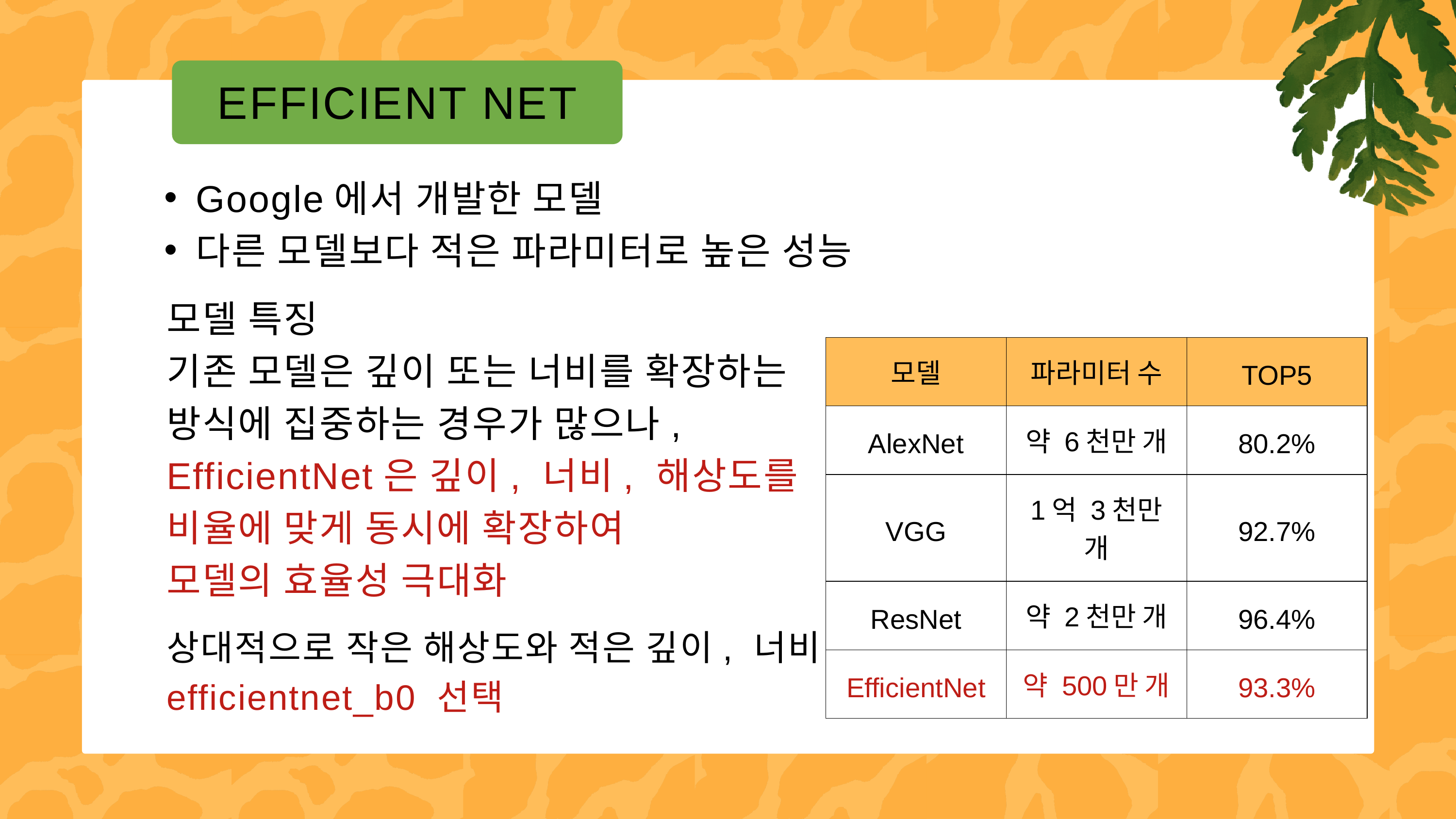

EFFICIENT NET
Google에서 개발한 모델
다른 모델보다 적은 파라미터로 높은 성능
모델 특징
기존 모델은 깊이 또는 너비를 확장하는 방식에 집중하는 경우가 많으나,
EfficientNet은 깊이, 너비, 해상도를
비율에 맞게 동시에 확장하여
모델의 효율성 극대화
| 모델 | 파라미터 수 | TOP5 |
| --- | --- | --- |
| AlexNet | 약 6천만 개 | 80.2% |
| VGG | 1억 3천만 개 | 92.7% |
| ResNet | 약 2천만 개 | 96.4% |
| EfficientNet | 약 500만 개 | 93.3% |
상대적으로 작은 해상도와 적은 깊이, 너비
efficientnet_b0 선택